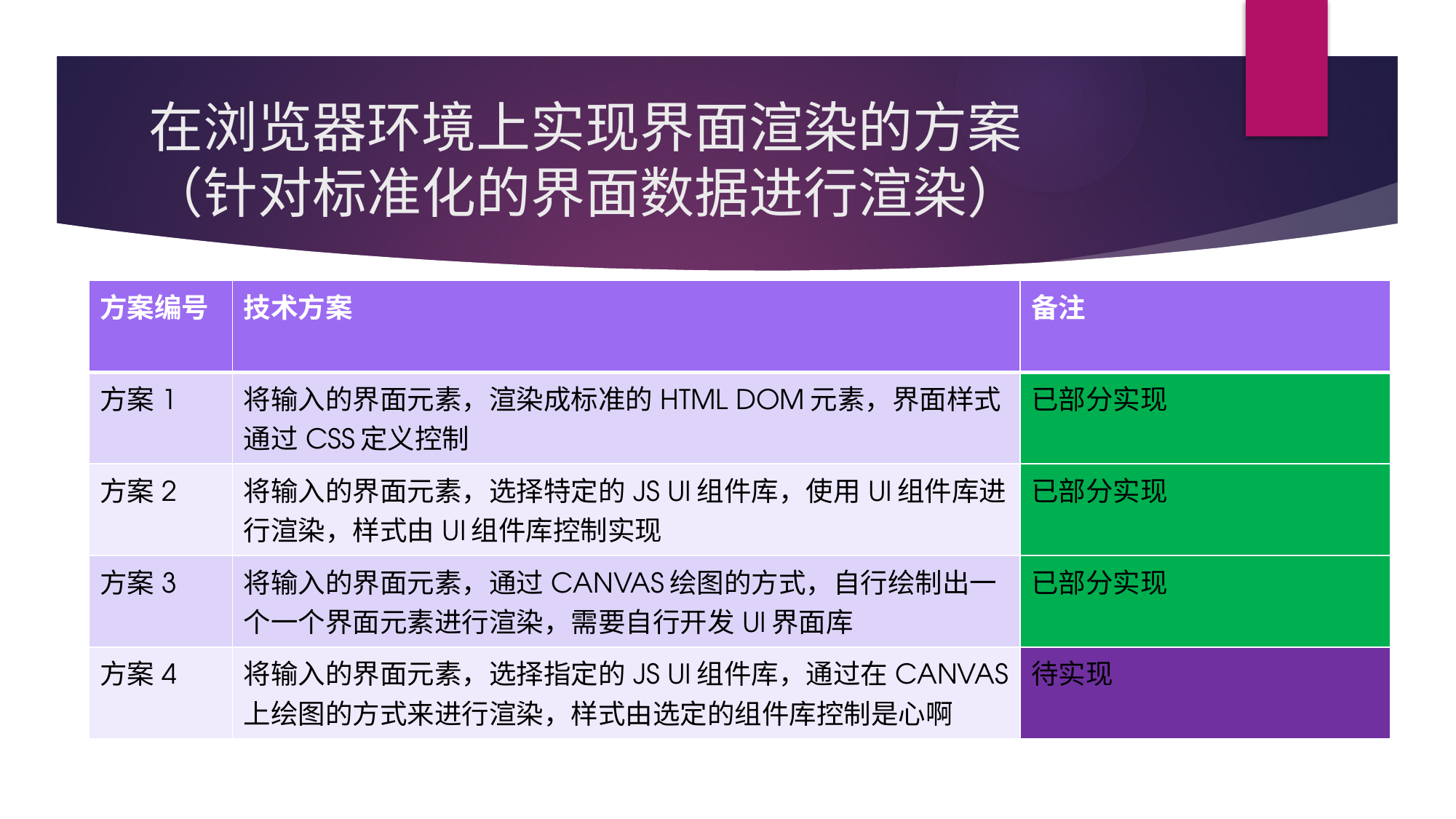

# 在浏览器环境上实现界面渲染的方案 （针对标准化的界面数据进行渲染）
| 方案编号 | 技术方案 | 备注 |
| --- | --- | --- |
| 方案1 | 将输入的界面元素，渲染成标准的HTML DOM元素，界面样式通过CSS定义控制 | 已部分实现 |
| 方案2 | 将输入的界面元素，选择特定的JS UI组件库，使用UI组件库进行渲染，样式由UI组件库控制实现 | 已部分实现 |
| 方案3 | 将输入的界面元素，通过CANVAS绘图的方式，自行绘制出一个一个界面元素进行渲染，需要自行开发UI界面库 | 已部分实现 |
| 方案4 | 将输入的界面元素，选择指定的JS UI组件库，通过在CANVAS上绘图的方式来进行渲染，样式由选定的组件库控制是心啊 | 待实现 |